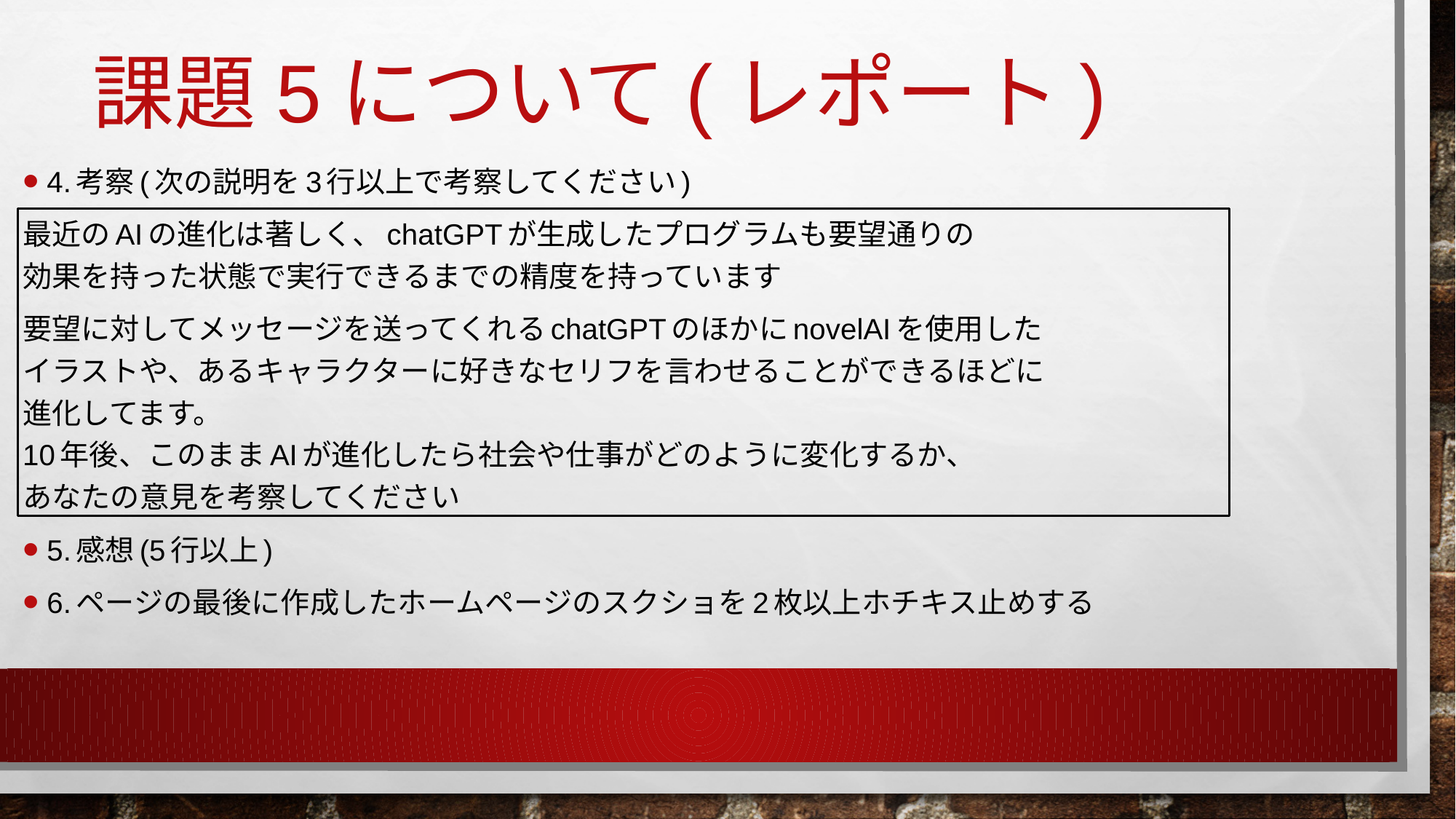

# 課題5について(レポート)
4.考察(次の説明を3行以上で考察してください)
最近のAIの進化は著しく、chatGPTが生成したプログラムも要望通りの
効果を持った状態で実行できるまでの精度を持っています
要望に対してメッセージを送ってくれるchatGPTのほかにnovelAIを使用した
イラストや、あるキャラクターに好きなセリフを言わせることができるほどに
進化してます。
10年後、このままAIが進化したら社会や仕事がどのように変化するか、
あなたの意見を考察してください
5.感想(5行以上)
6.ページの最後に作成したホームページのスクショを2枚以上ホチキス止めする